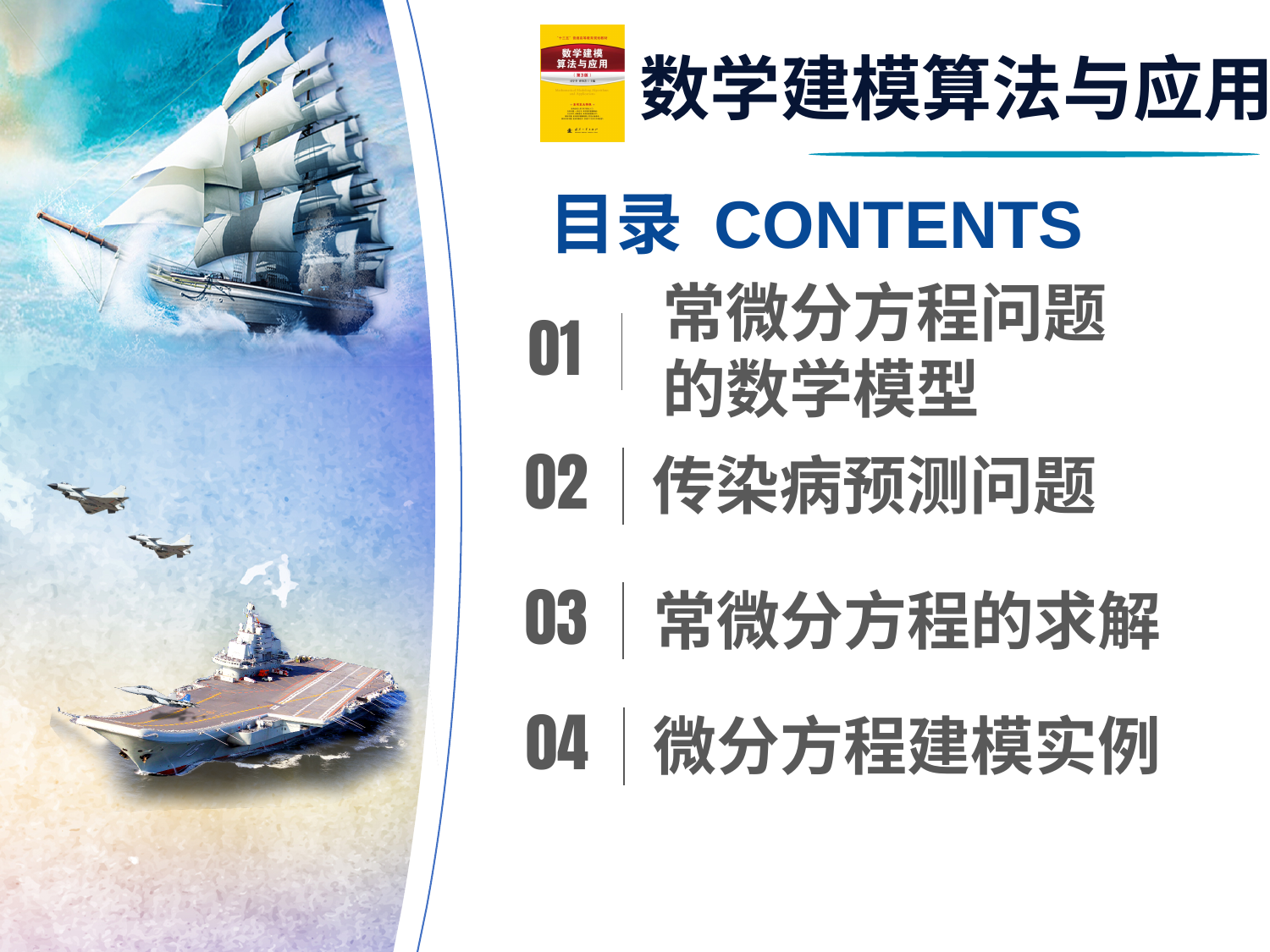

目录 CONTENTS
常微分方程问题
的数学模型
01
02
传染病预测问题
03
常微分方程的求解
04
微分方程建模实例